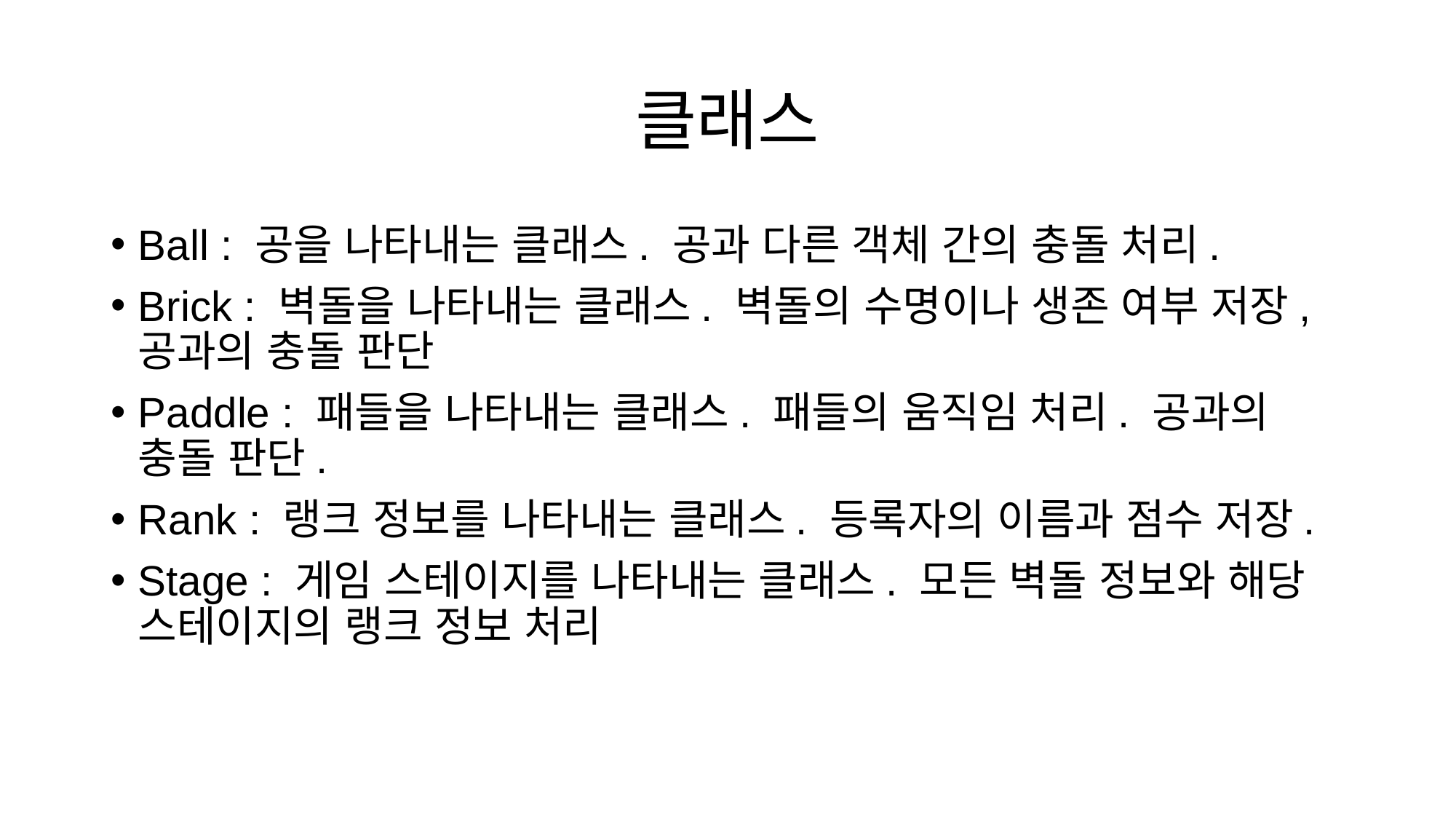

# 클래스
Ball : 공을 나타내는 클래스. 공과 다른 객체 간의 충돌 처리.
Brick : 벽돌을 나타내는 클래스. 벽돌의 수명이나 생존 여부 저장, 공과의 충돌 판단
Paddle : 패들을 나타내는 클래스. 패들의 움직임 처리. 공과의 충돌 판단.
Rank : 랭크 정보를 나타내는 클래스. 등록자의 이름과 점수 저장.
Stage : 게임 스테이지를 나타내는 클래스. 모든 벽돌 정보와 해당 스테이지의 랭크 정보 처리